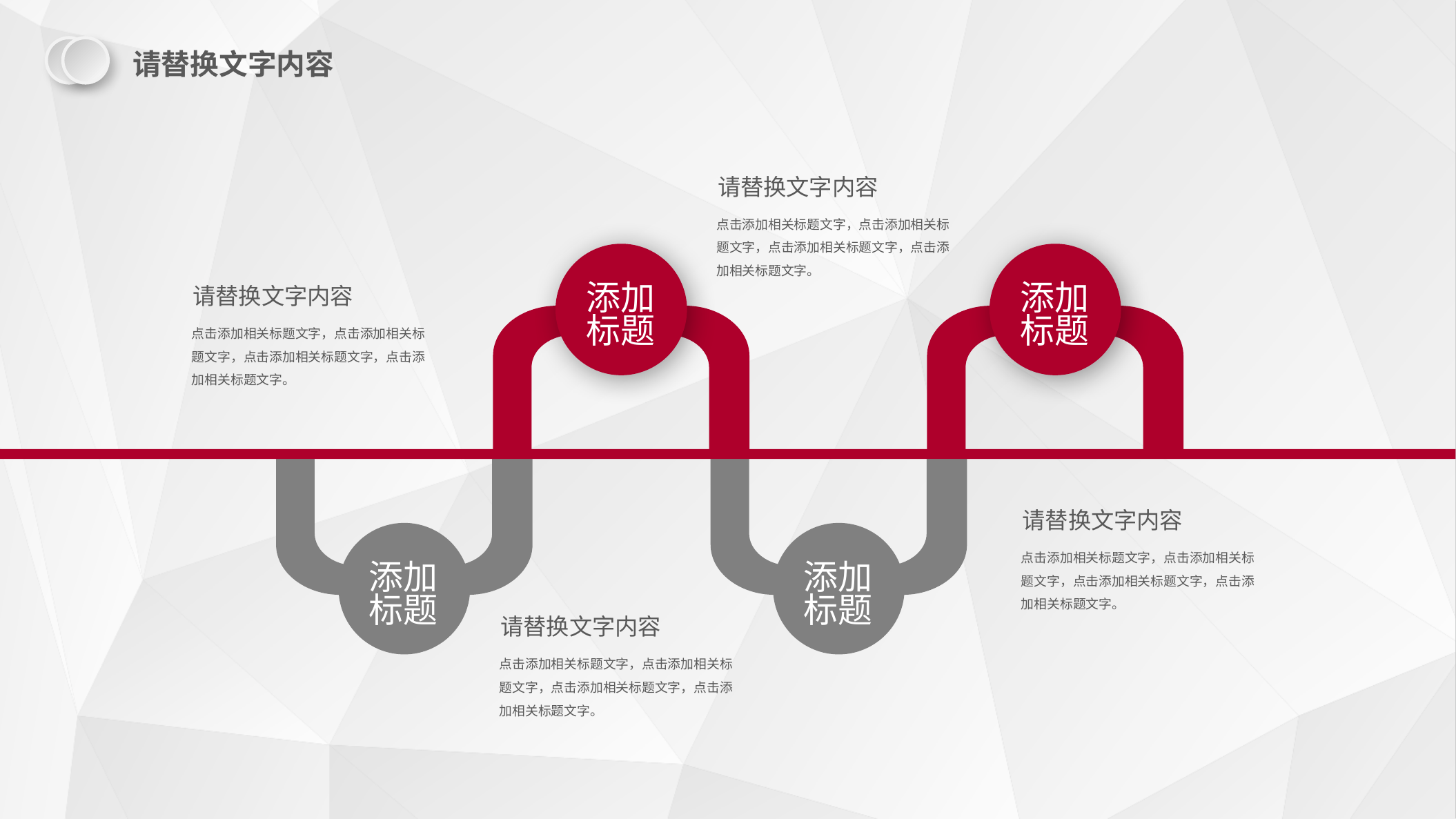

请替换文字内容
请替换文字内容
点击添加相关标题文字，点击添加相关标题文字，点击添加相关标题文字，点击添加相关标题文字。

请替换文字内容
添加标题
添加标题

点击添加相关标题文字，点击添加相关标题文字，点击添加相关标题文字，点击添加相关标题文字。

请替换文字内容

点击添加相关标题文字，点击添加相关标题文字，点击添加相关标题文字，点击添加相关标题文字。
添加标题
添加标题
请替换文字内容
点击添加相关标题文字，点击添加相关标题文字，点击添加相关标题文字，点击添加相关标题文字。